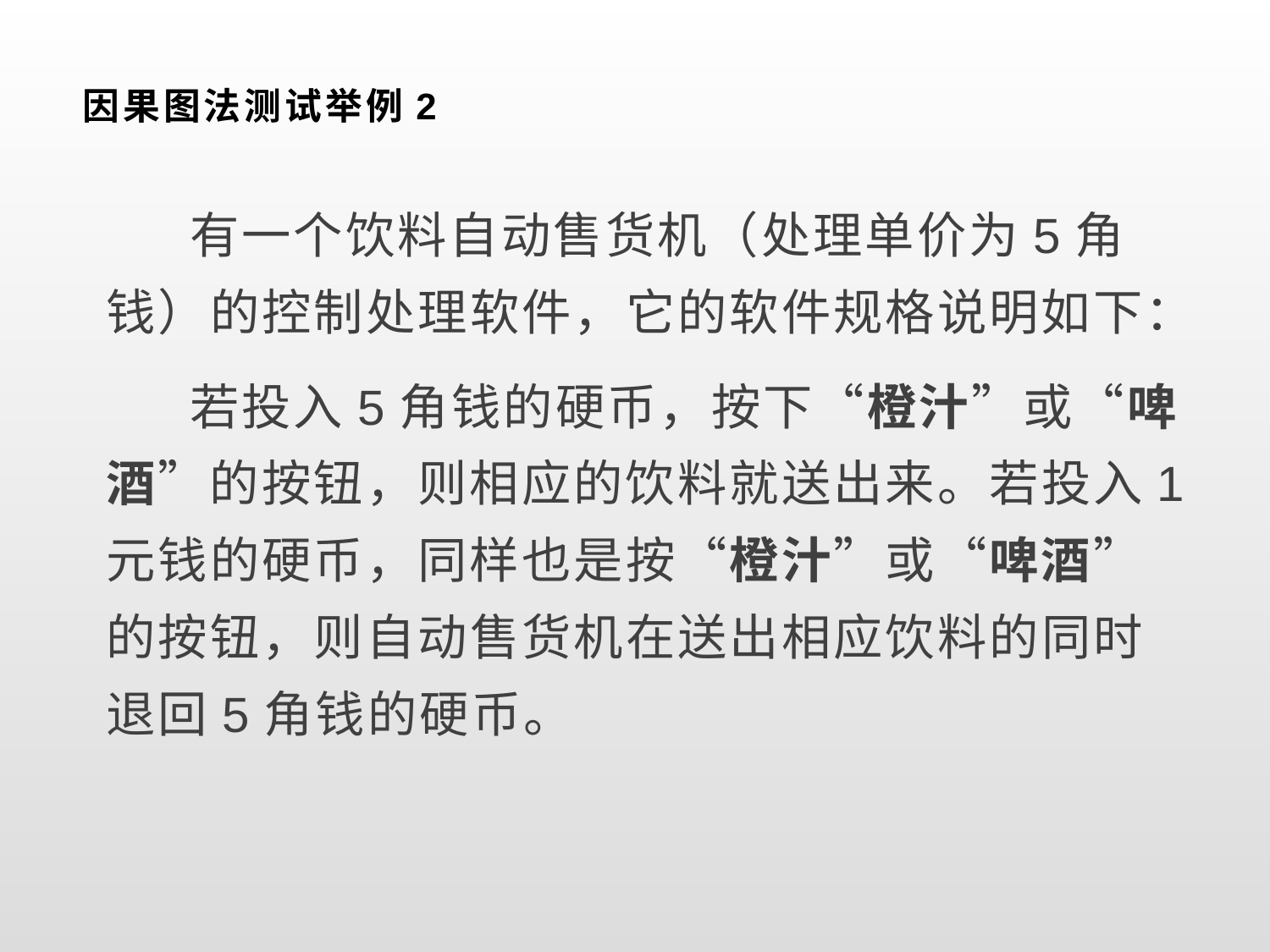

# 因果图法测试举例2
       有一个饮料自动售货机（处理单价为5角钱）的控制处理软件，它的软件规格说明如下：
       若投入5角钱的硬币，按下“橙汁”或“啤酒”的按钮，则相应的饮料就送出来。若投入1元钱的硬币，同样也是按“橙汁”或“啤酒”的按钮，则自动售货机在送出相应饮料的同时退回5角钱的硬币。